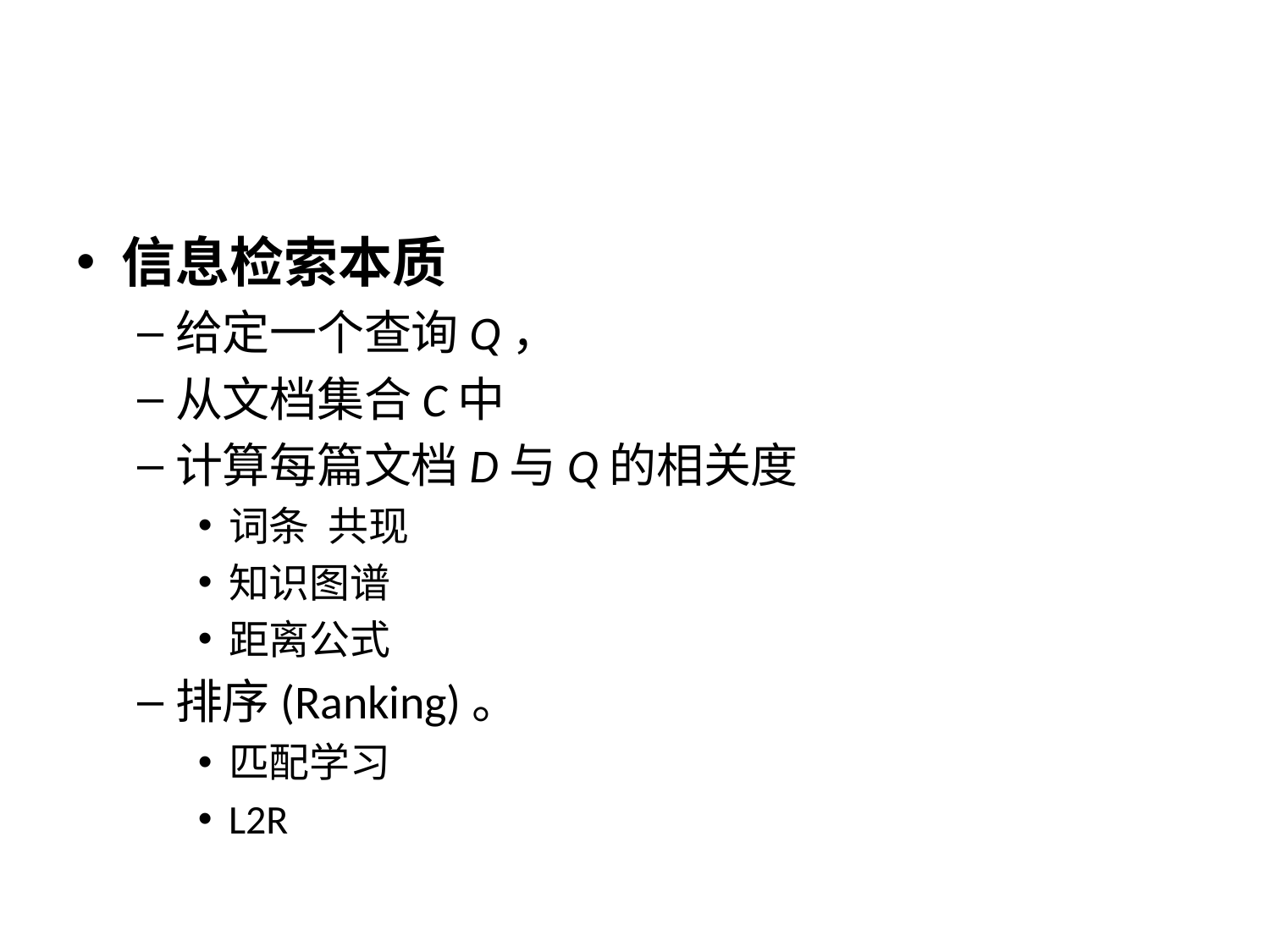

#
信息检索本质
给定一个查询Q，
从文档集合C中
计算每篇文档D与Q的相关度
词条  共现
知识图谱
距离公式
排序(Ranking)。
匹配学习
L2R